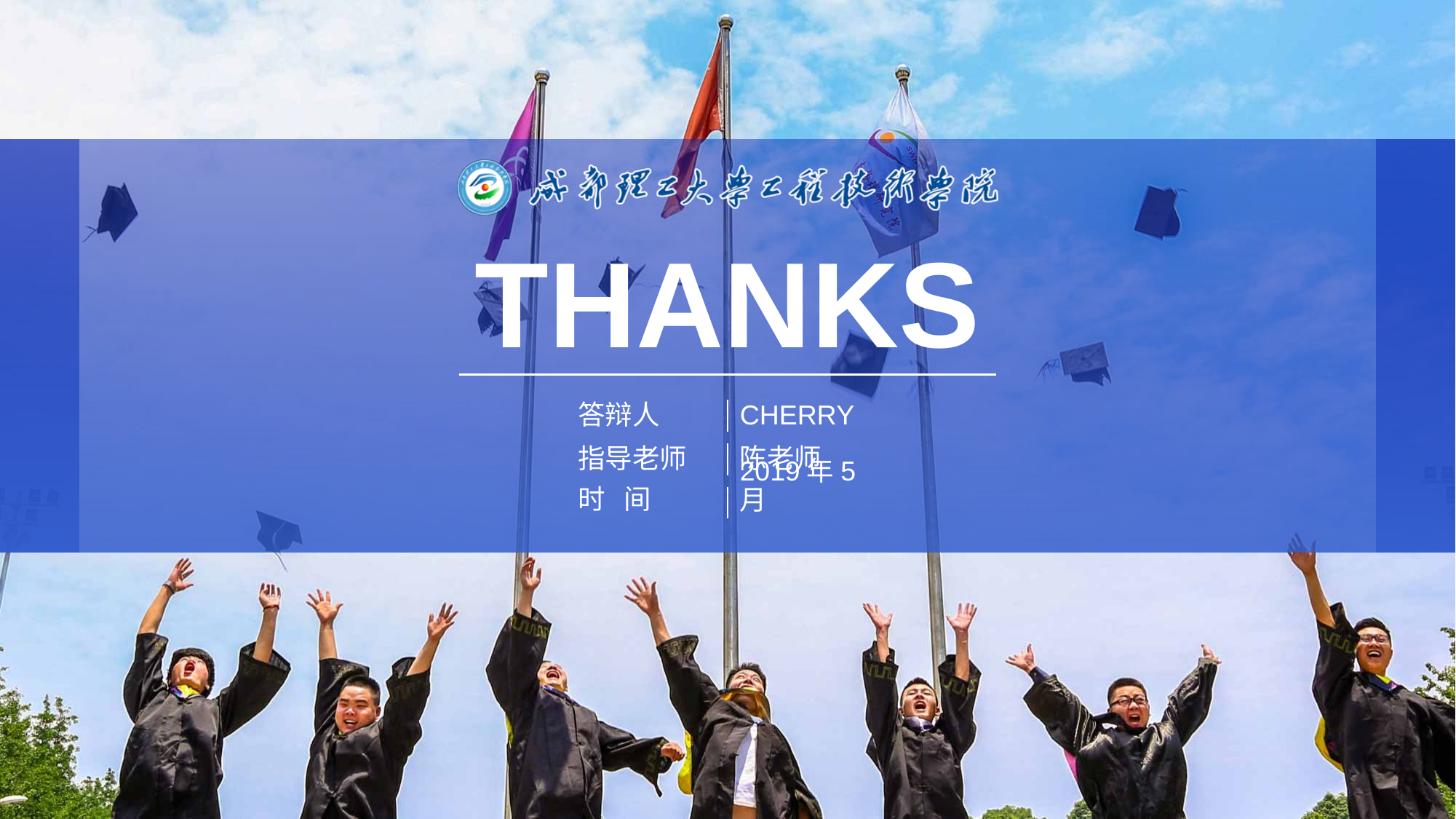

# THANKS
答辩人
CHERRY
指导老师
陈老师
时   间
2019年5月